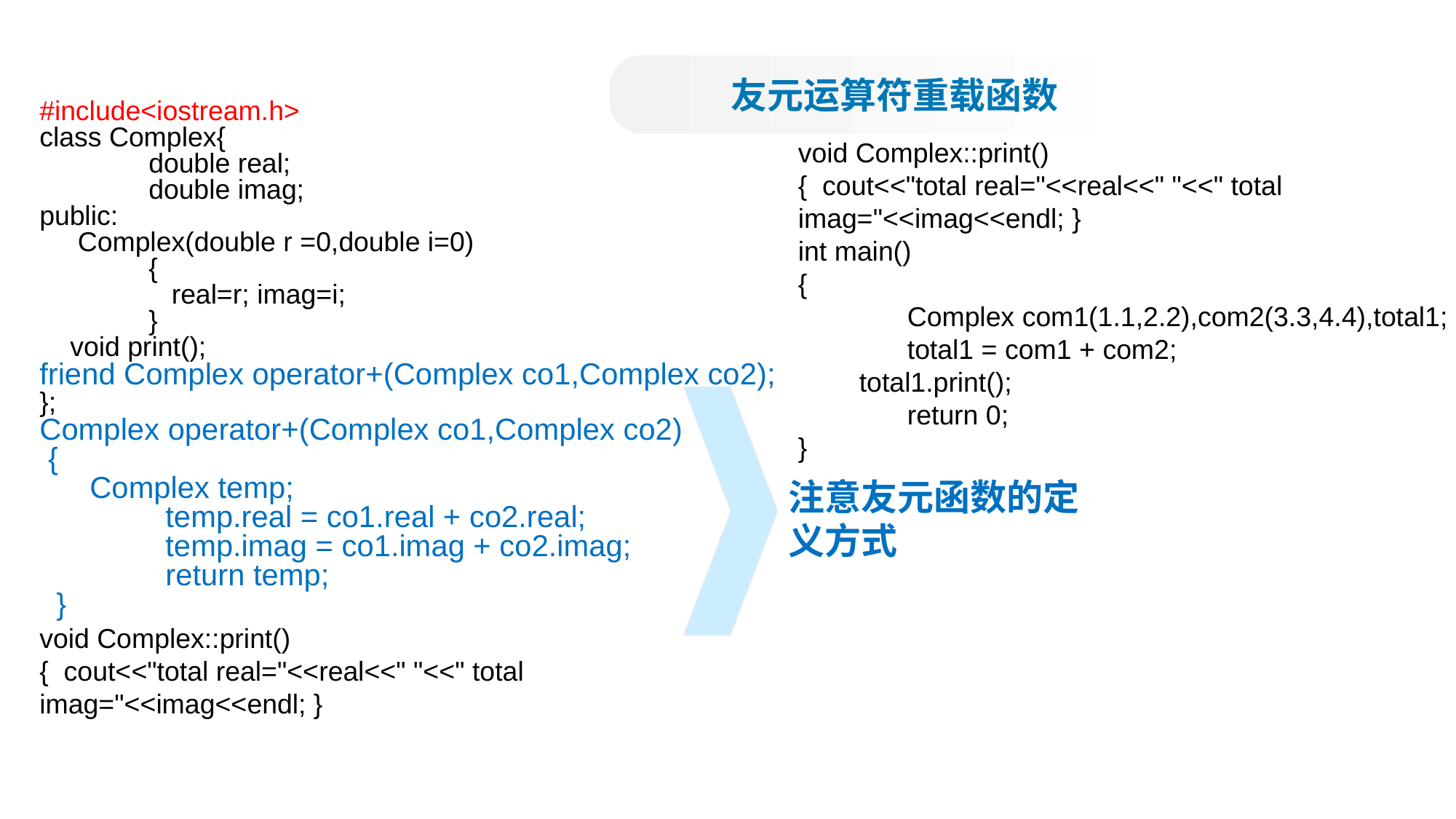

友元运算符重载函数
#include<iostream.h>
class Complex{
	double real;
	double imag;
public:
     Complex(double r =0,double i=0)
	{
	   real=r; imag=i;
	}
    void print();
friend Complex operator+(Complex co1,Complex co2);
};
Complex operator+(Complex co1,Complex co2)
 {
      Complex temp;
	  temp.real = co1.real + co2.real;
	  temp.imag = co1.imag + co2.imag;
	  return temp;
  }
void Complex::print()
{  cout<<"total real="<<real<<" "<<" total imag="<<imag<<endl; }
void Complex::print()
{  cout<<"total real="<<real<<" "<<" total imag="<<imag<<endl; }
int main()
{
	Complex com1(1.1,2.2),com2(3.3,4.4),total1;
	total1 = com1 + com2;
        total1.print();
	return 0;
}

注意友元函数的定义方式